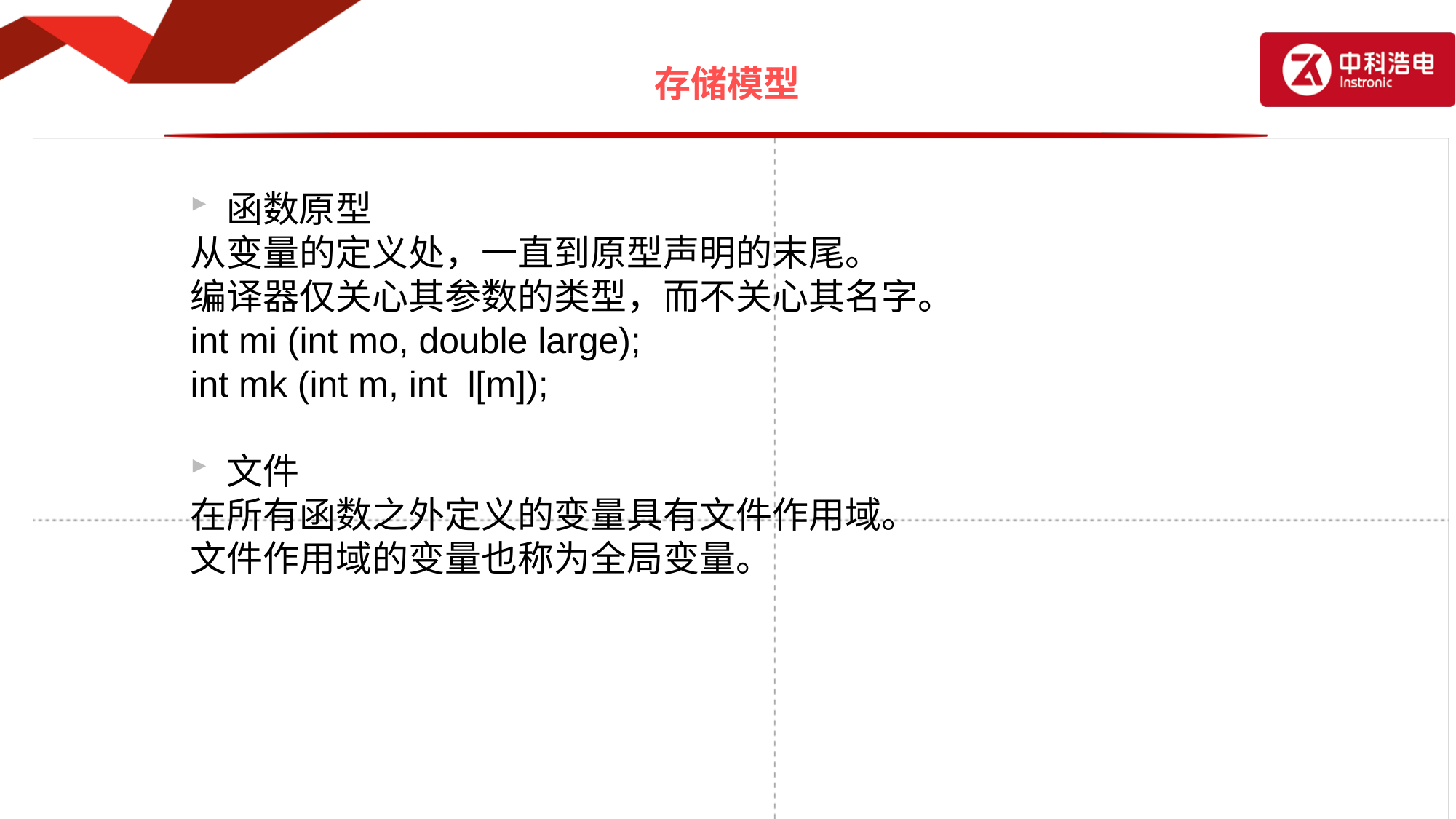

# 存储模型

函数原型
从变量的定义处，一直到原型声明的末尾。
编译器仅关心其参数的类型，而不关心其名字。
int mi (int mo, double large);
int mk (int m, int  l[m]);

文件
在所有函数之外定义的变量具有文件作用域。
文件作用域的变量也称为全局变量。